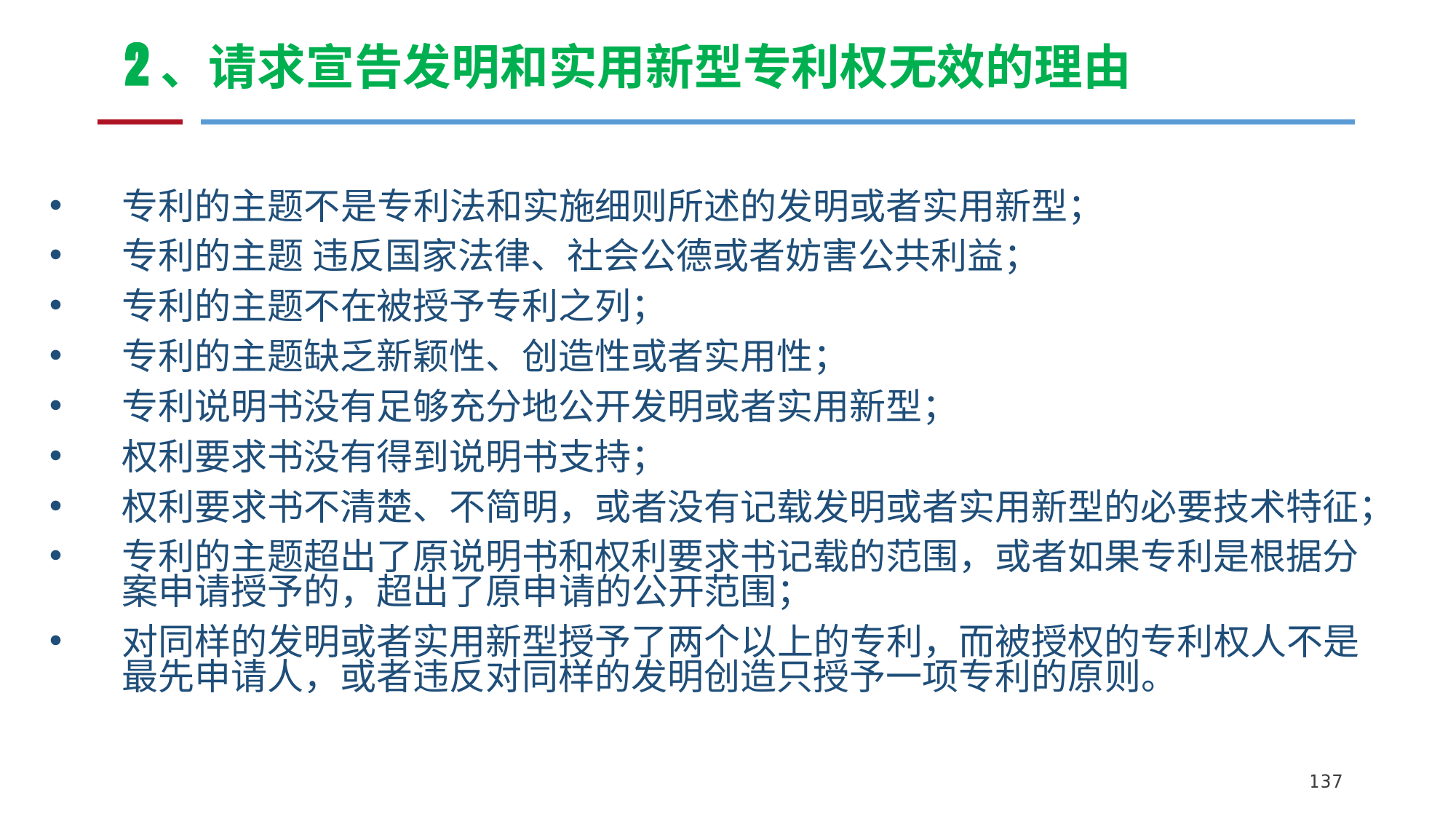

# 2、请求宣告发明和实用新型专利权无效的理由
专利的主题不是专利法和实施细则所述的发明或者实用新型；
专利的主题 违反国家法律、社会公德或者妨害公共利益；
专利的主题不在被授予专利之列；
专利的主题缺乏新颖性、创造性或者实用性；
专利说明书没有足够充分地公开发明或者实用新型；
权利要求书没有得到说明书支持；
权利要求书不清楚、不简明，或者没有记载发明或者实用新型的必要技术特征；
专利的主题超出了原说明书和权利要求书记载的范围，或者如果专利是根据分案申请授予的，超出了原申请的公开范围；
对同样的发明或者实用新型授予了两个以上的专利，而被授权的专利权人不是最先申请人，或者违反对同样的发明创造只授予一项专利的原则。
137